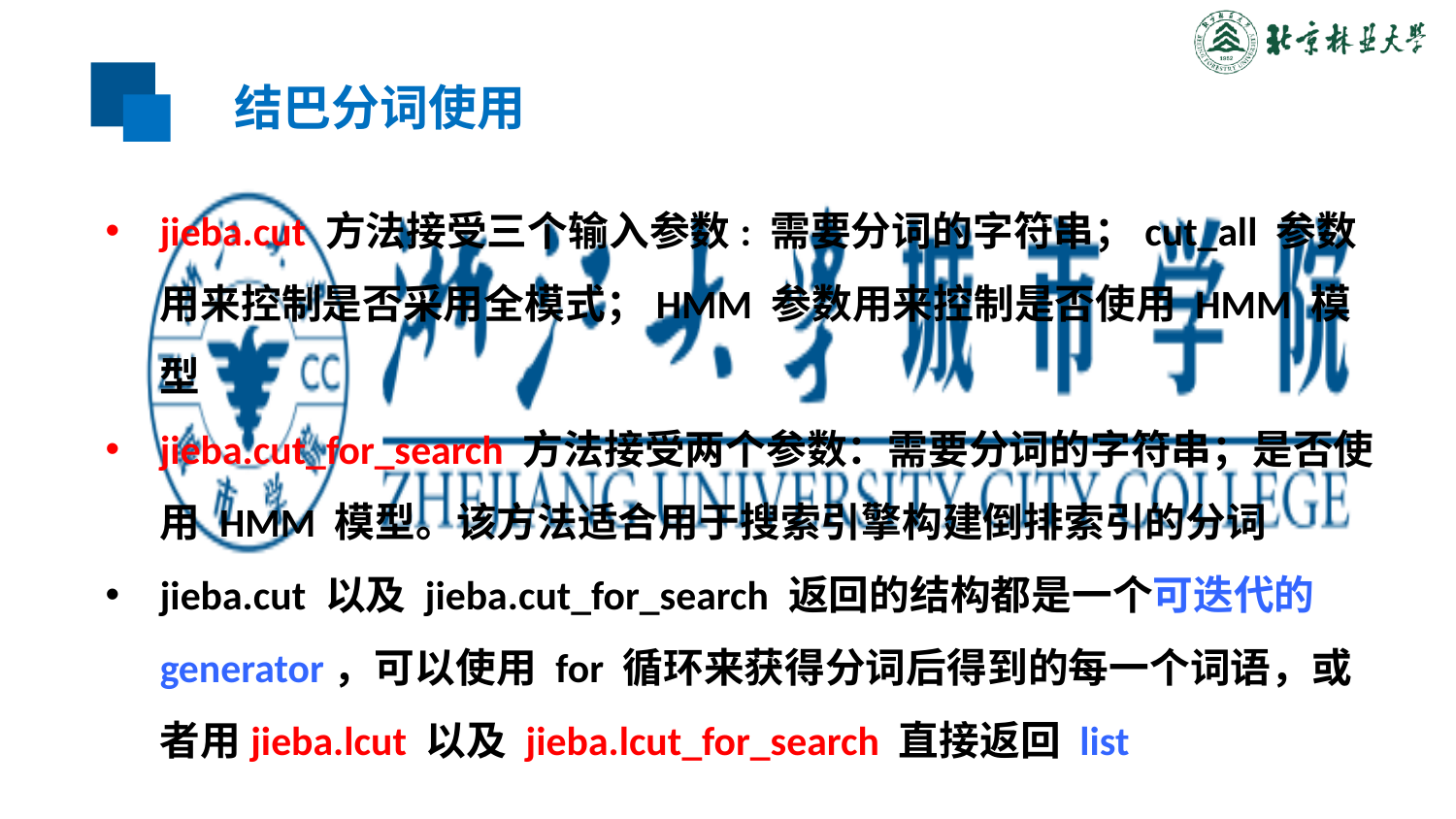

结巴分词使用
jieba.cut 方法接受三个输入参数: 需要分词的字符串；cut_all 参数用来控制是否采用全模式；HMM 参数用来控制是否使用 HMM 模型
jieba.cut_for_search 方法接受两个参数：需要分词的字符串；是否使用 HMM 模型。该方法适合用于搜索引擎构建倒排索引的分词
jieba.cut 以及 jieba.cut_for_search 返回的结构都是一个可迭代的 generator，可以使用 for 循环来获得分词后得到的每一个词语，或者用jieba.lcut 以及 jieba.lcut_for_search 直接返回 list
62